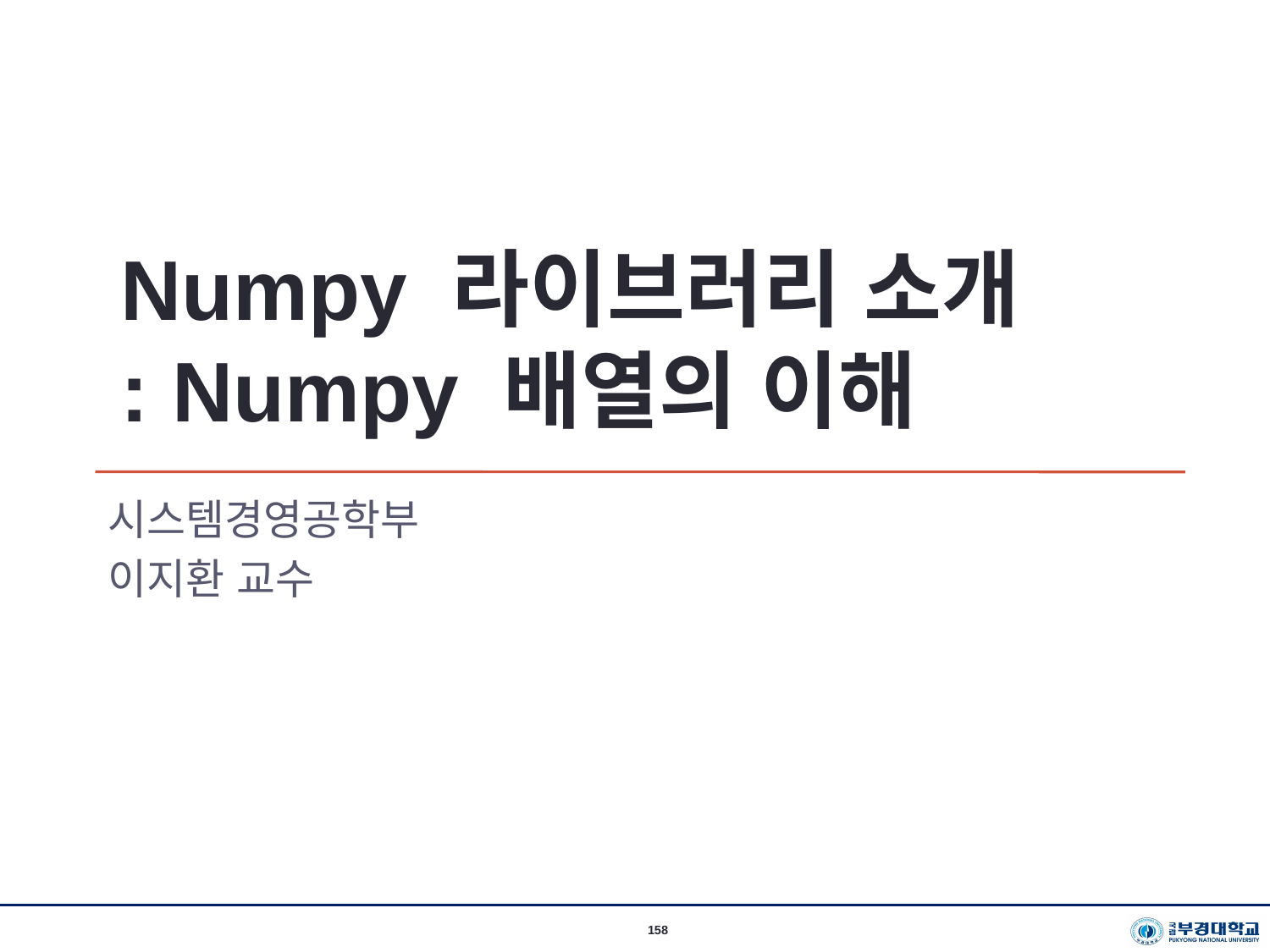

Numpy 라이브러리 소개
: Numpy 배열의 이해

시스템경영공학부
이지환 교수